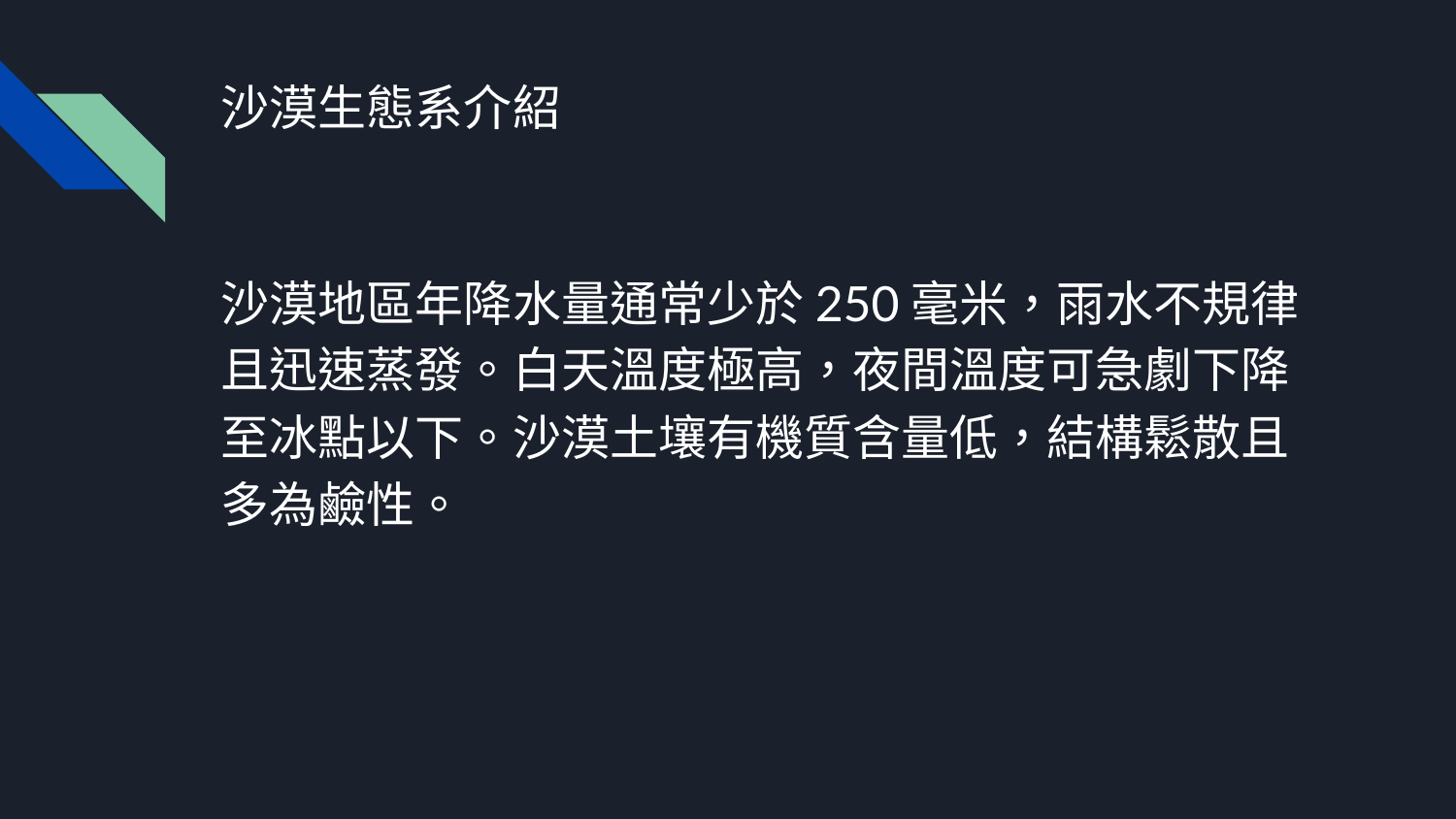

# 沙漠生態系介紹
沙漠地區年降水量通常少於250毫米，雨水不規律且迅速蒸發。白天溫度極高，夜間溫度可急劇下降至冰點以下。沙漠土壤有機質含量低，結構鬆散且多為鹼性。